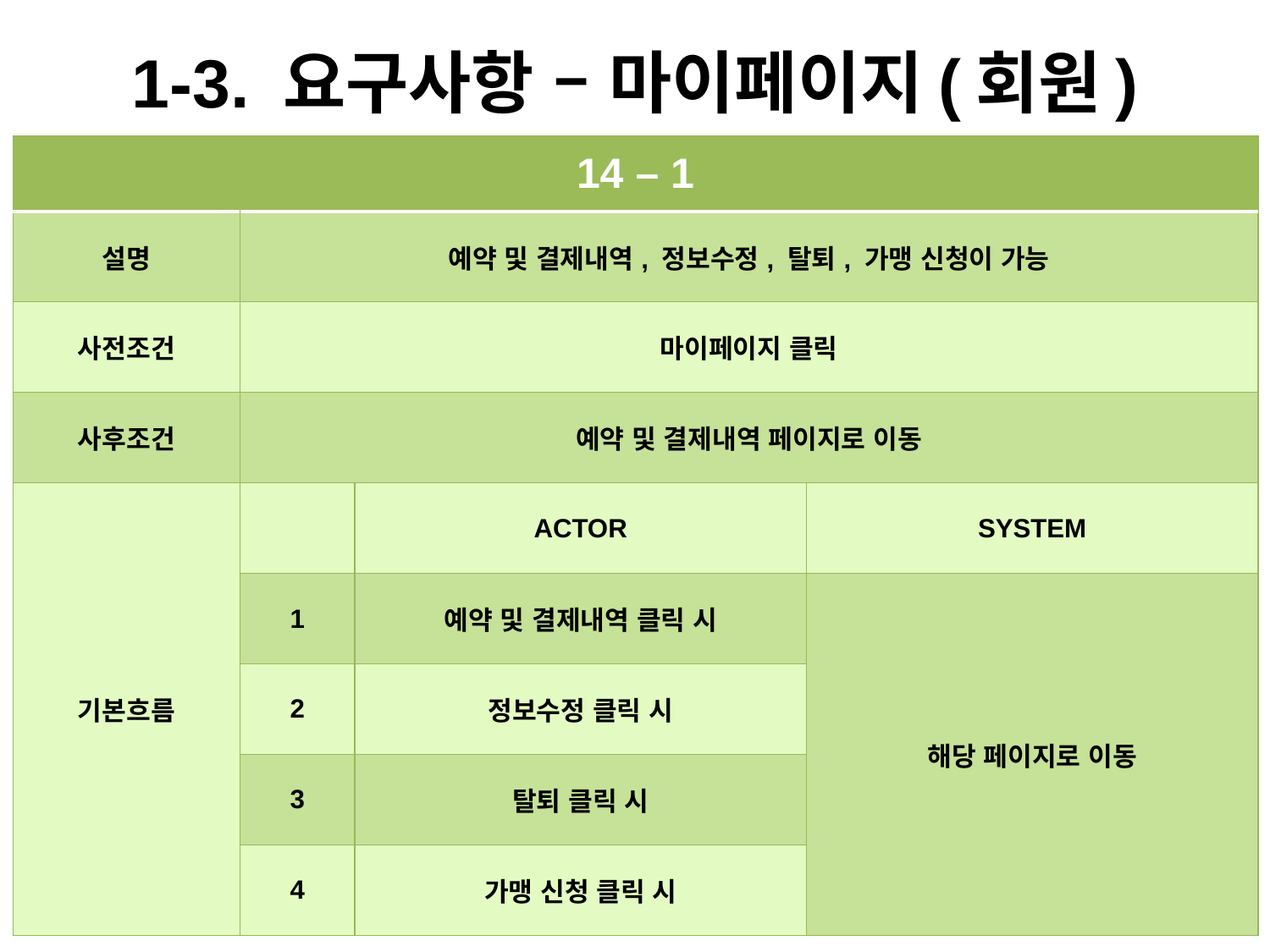

# 1-3. 요구사항 – 마이페이지(회원)
| 14 – 1 |  |  |  |
| --- | --- | --- | --- |
| 설명 | 예약 및 결제내역, 정보수정, 탈퇴, 가맹 신청이 가능 |  |  |
| 사전조건 | 마이페이지 클릭 |  |  |
| 사후조건 | 예약 및 결제내역 페이지로 이동 |  |  |
| 기본흐름 |  | ACTOR | SYSTEM |
|  | 1 | 예약 및 결제내역 클릭 시 | 해당 페이지로 이동 |
|  | 2 | 정보수정 클릭 시 |  |
|  | 3 | 탈퇴 클릭 시 |  |
|  | 4 | 가맹 신청 클릭 시 |  |